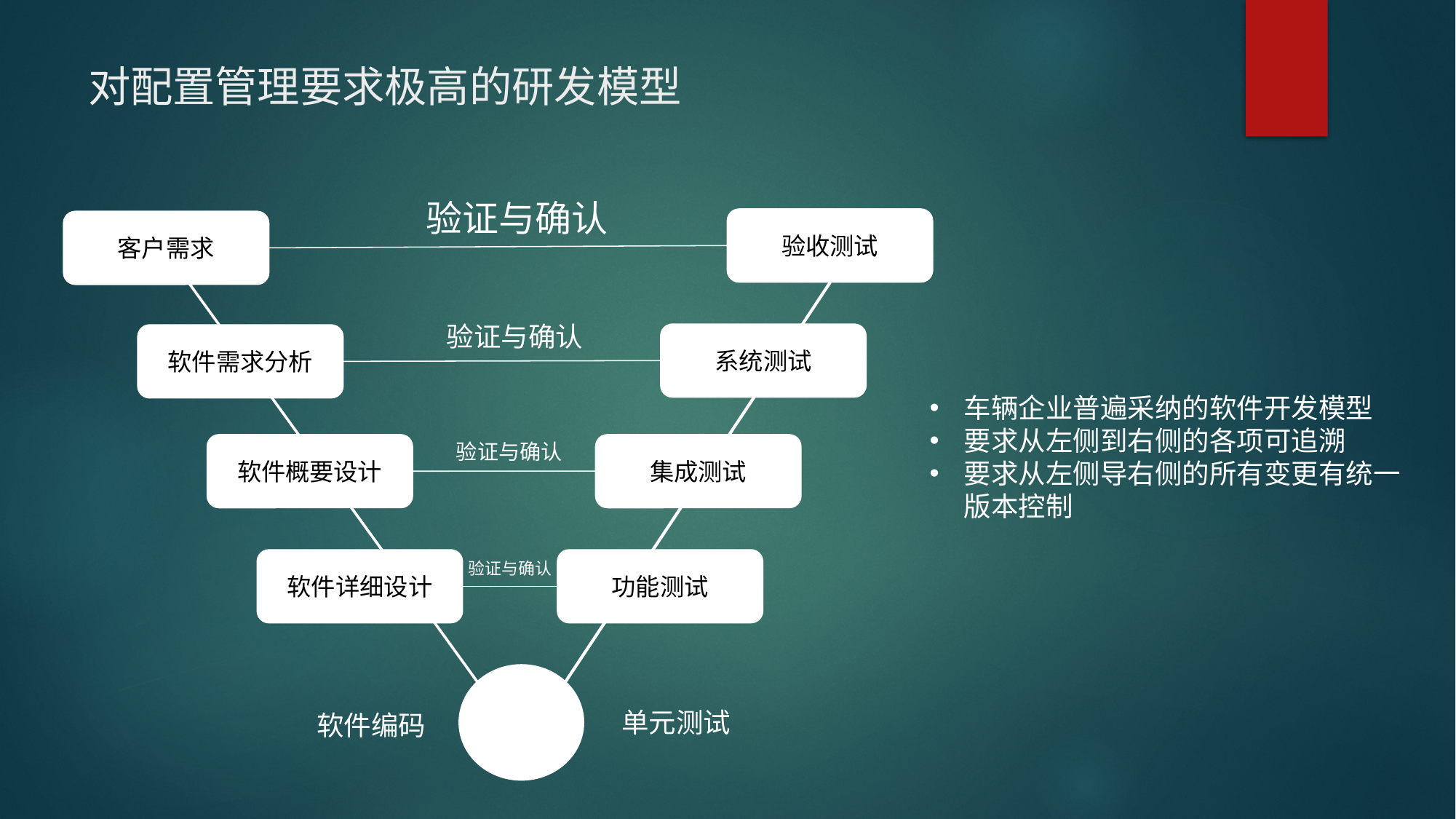

# 对配置管理要求极高的研发模型
验证与确认
验收测试
客户需求
验证与确认
系统测试
软件需求分析
车辆企业普遍采纳的软件开发模型
要求从左侧到右侧的各项可追溯
要求从左侧导右侧的所有变更有统一版本控制
验证与确认
软件概要设计
集成测试
软件详细设计
功能测试
验证与确认

单元测试
软件编码